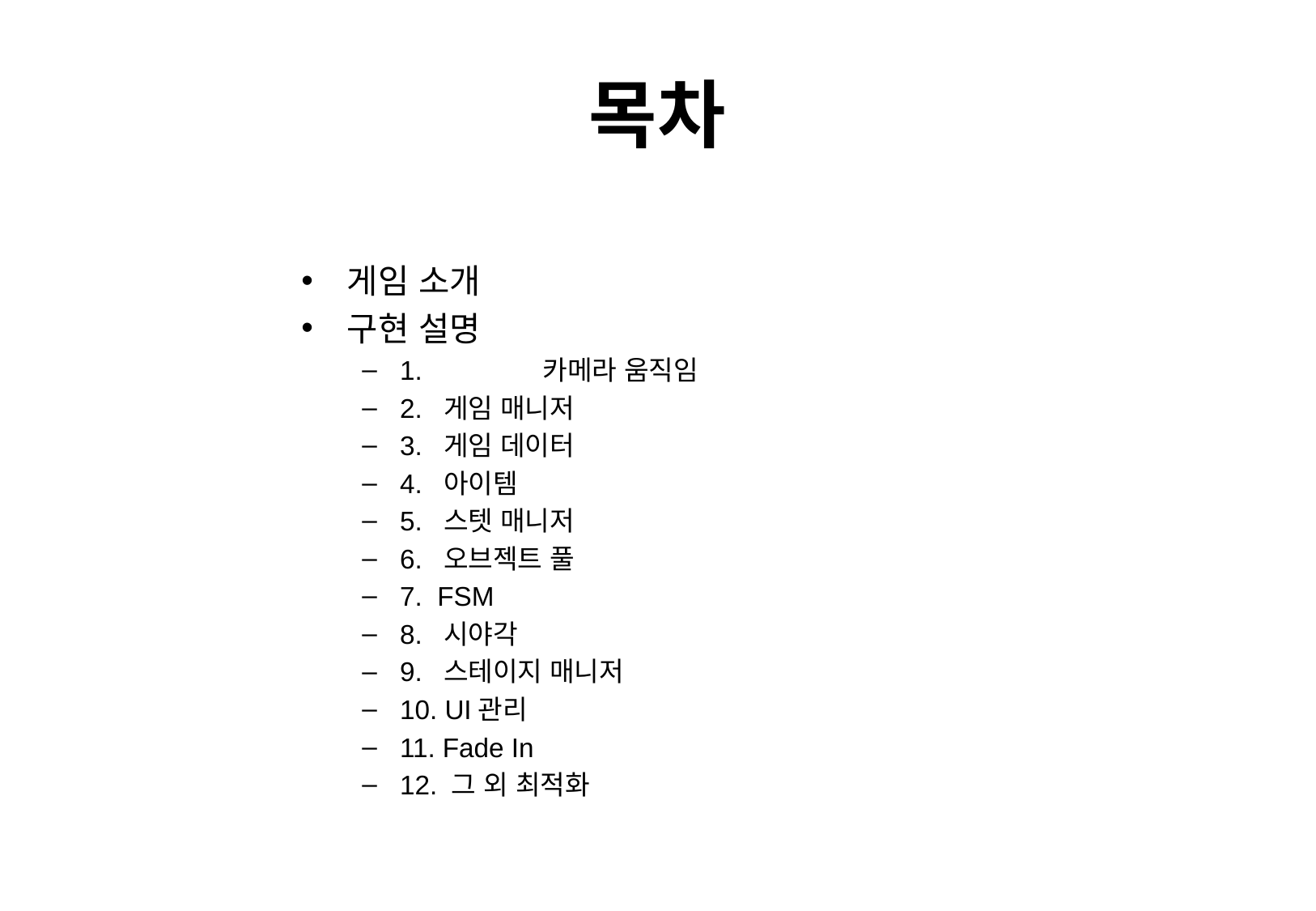

# 목차

게임 소개
구현 설명
1.	  카메라 움직임
2.  게임 매니저
3.  게임 데이터
4.  아이템
5.  스텟 매니저
6.  오브젝트 풀
7.  FSM
8.  시야각
9.  스테이지 매니저
10. UI관리
11. Fade In
12. 그 외 최적화